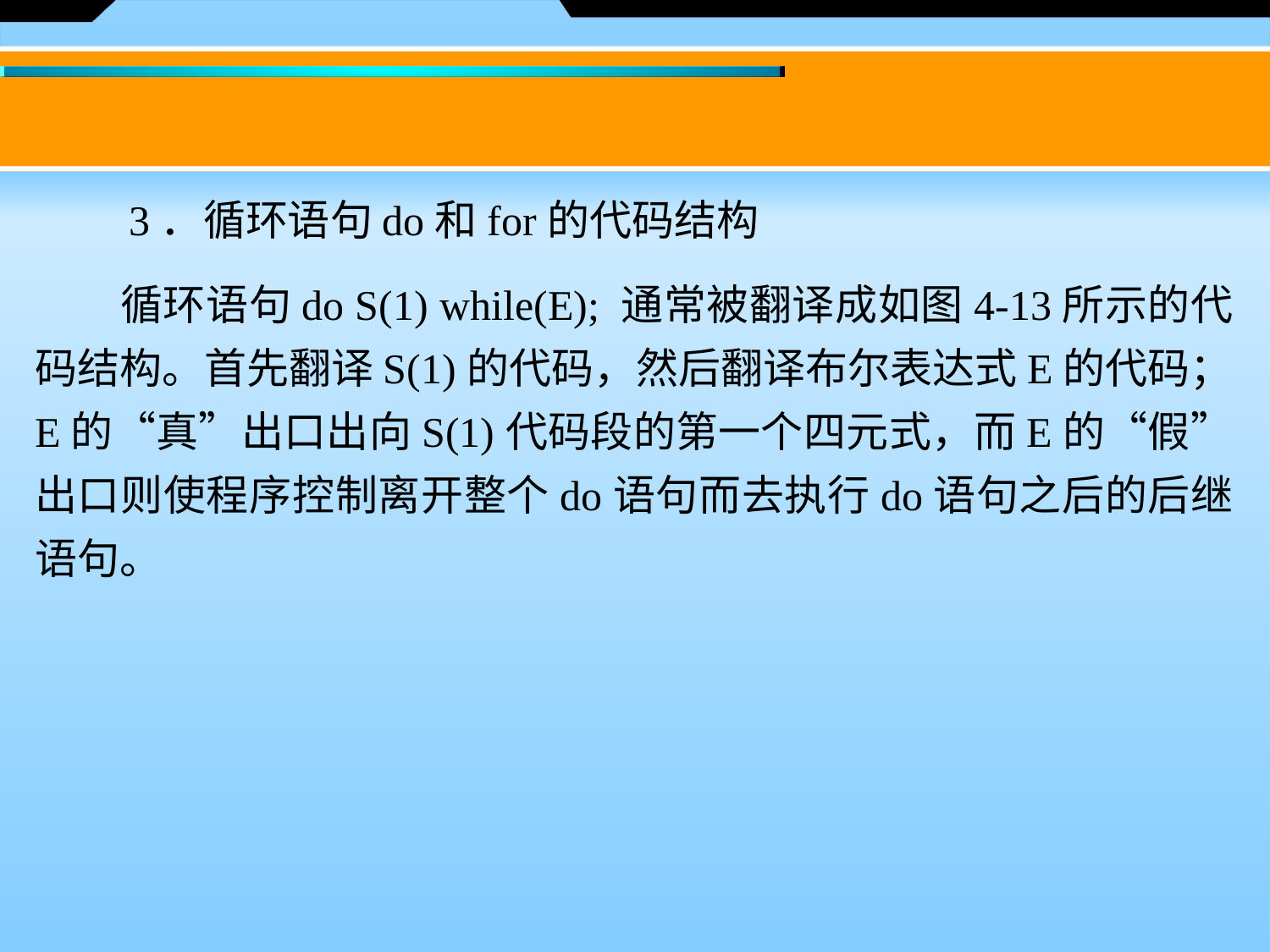

3．循环语句do和for的代码结构
　　循环语句do S(1) while(E); 通常被翻译成如图4-13所示的代码结构。首先翻译S(1)的代码，然后翻译布尔表达式E的代码；E的“真”出口出向S(1)代码段的第一个四元式，而E的“假”出口则使程序控制离开整个do语句而去执行do语句之后的后继语句。